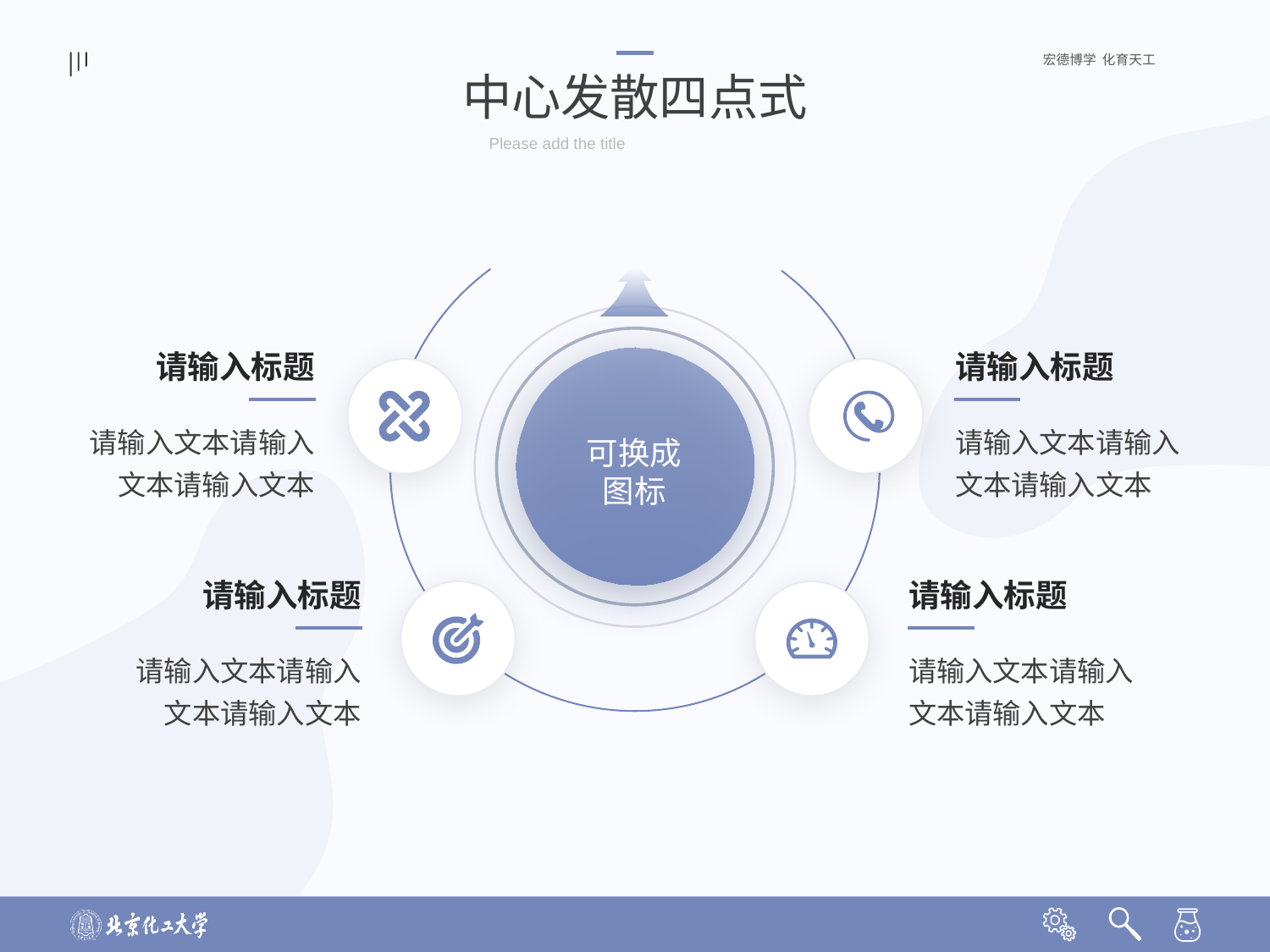

中心发散四点式
Please add the title

请输入标题
请输入标题

请输入文本请输入文本请输入文本
请输入文本请输入文本请输入文本
可换成
图标
请输入标题
请输入标题

请输入文本请输入文本请输入文本
请输入文本请输入文本请输入文本